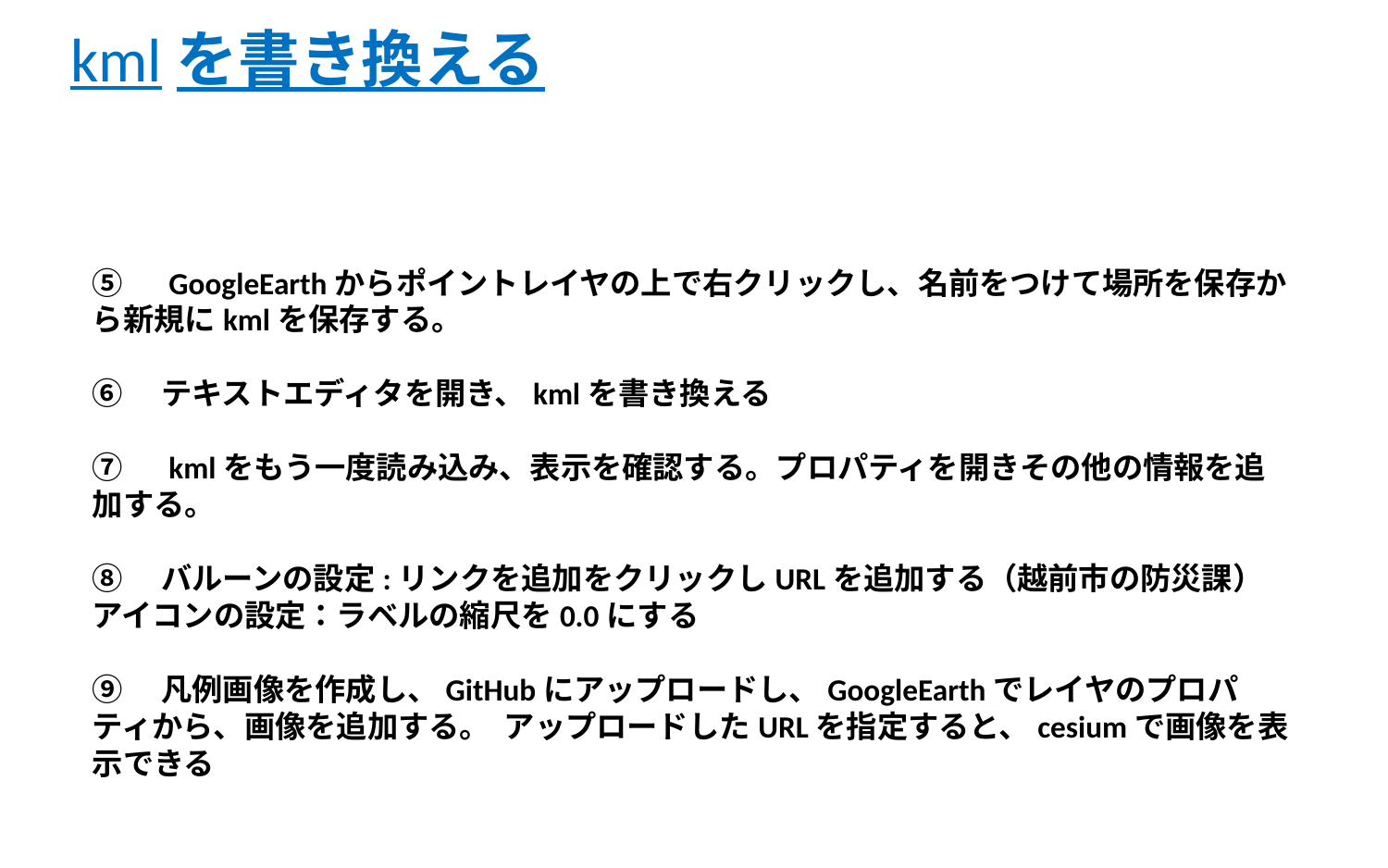

# kmlを書き換える
⑤　GoogleEarthからポイントレイヤの上で右クリックし、名前をつけて場所を保存から新規にkmlを保存する。

⑥　テキストエディタを開き、kmlを書き換える

⑦　kmlをもう一度読み込み、表示を確認する。プロパティを開きその他の情報を追加する。

⑧　バルーンの設定:リンクを追加をクリックしURLを追加する（越前市の防災課）
アイコンの設定：ラベルの縮尺を0.0にする

⑨　凡例画像を作成し、GitHubにアップロードし、GoogleEarthでレイヤのプロパティから、画像を追加する。  アップロードしたURLを指定すると、cesiumで画像を表示できる